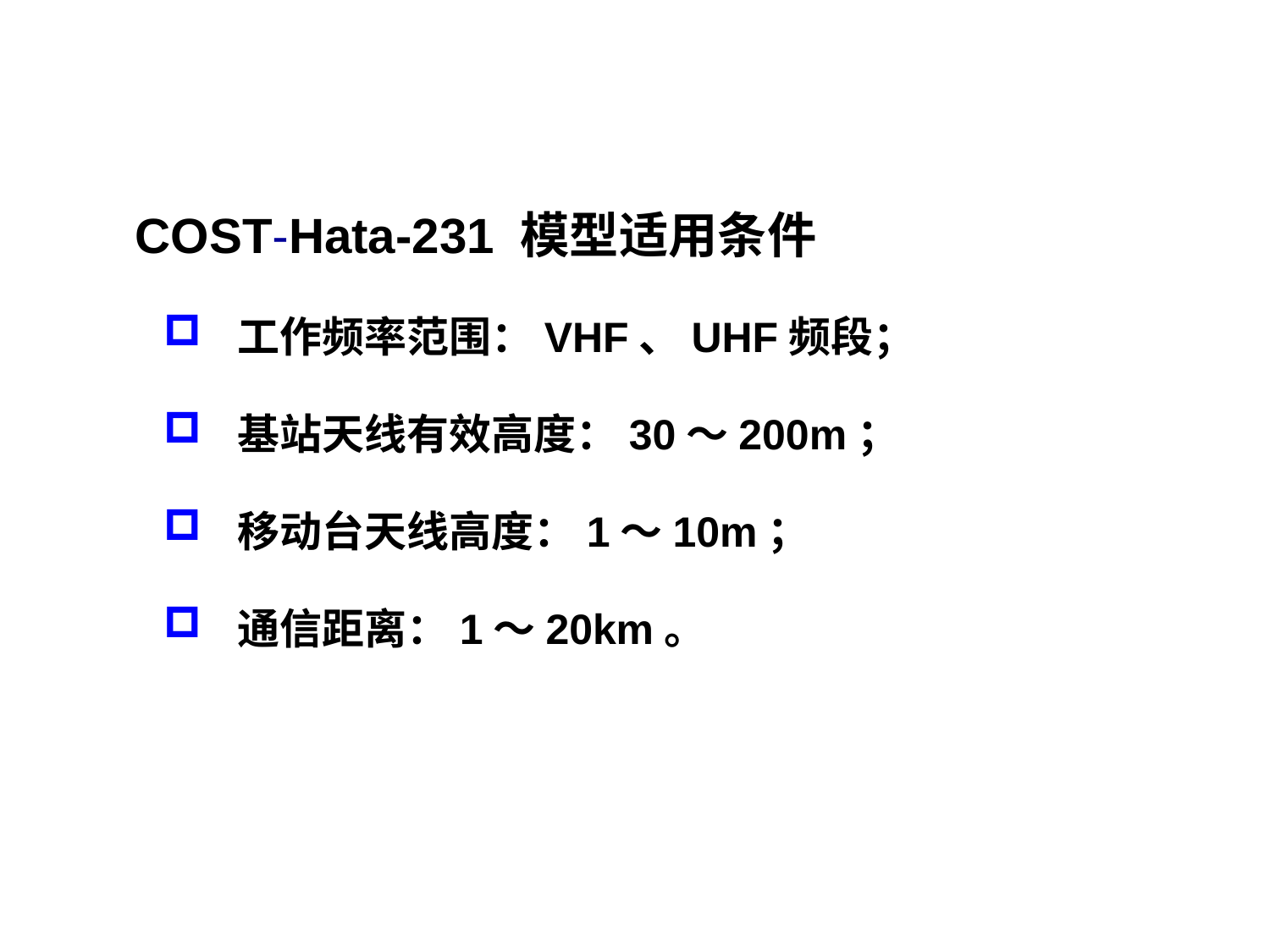

COST-Hata-231 模型适用条件
工作频率范围：VHF、UHF频段；
基站天线有效高度：30～200m；
移动台天线高度：1～10m；
通信距离：1～20km。